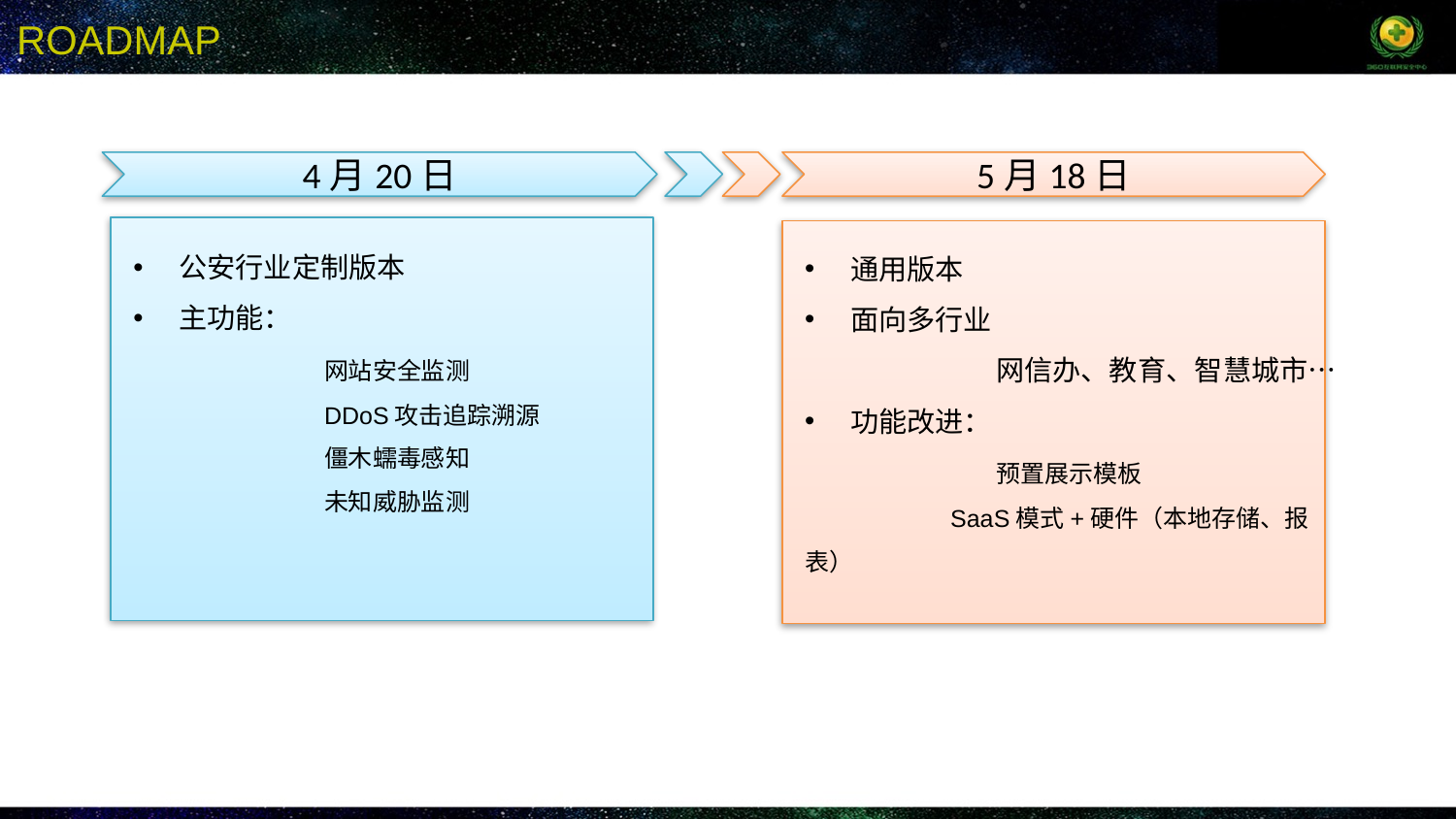

# ROADMAP
4月20日

5月18日

公安行业定制版本
主功能：
	网站安全监测
	DDoS攻击追踪溯源
	僵木蠕毒感知
	未知威胁监测
通用版本
面向多行业
	网信办、教育、智慧城市…
功能改进：
	预置展示模板
	SaaS模式+硬件（本地存储、报表）